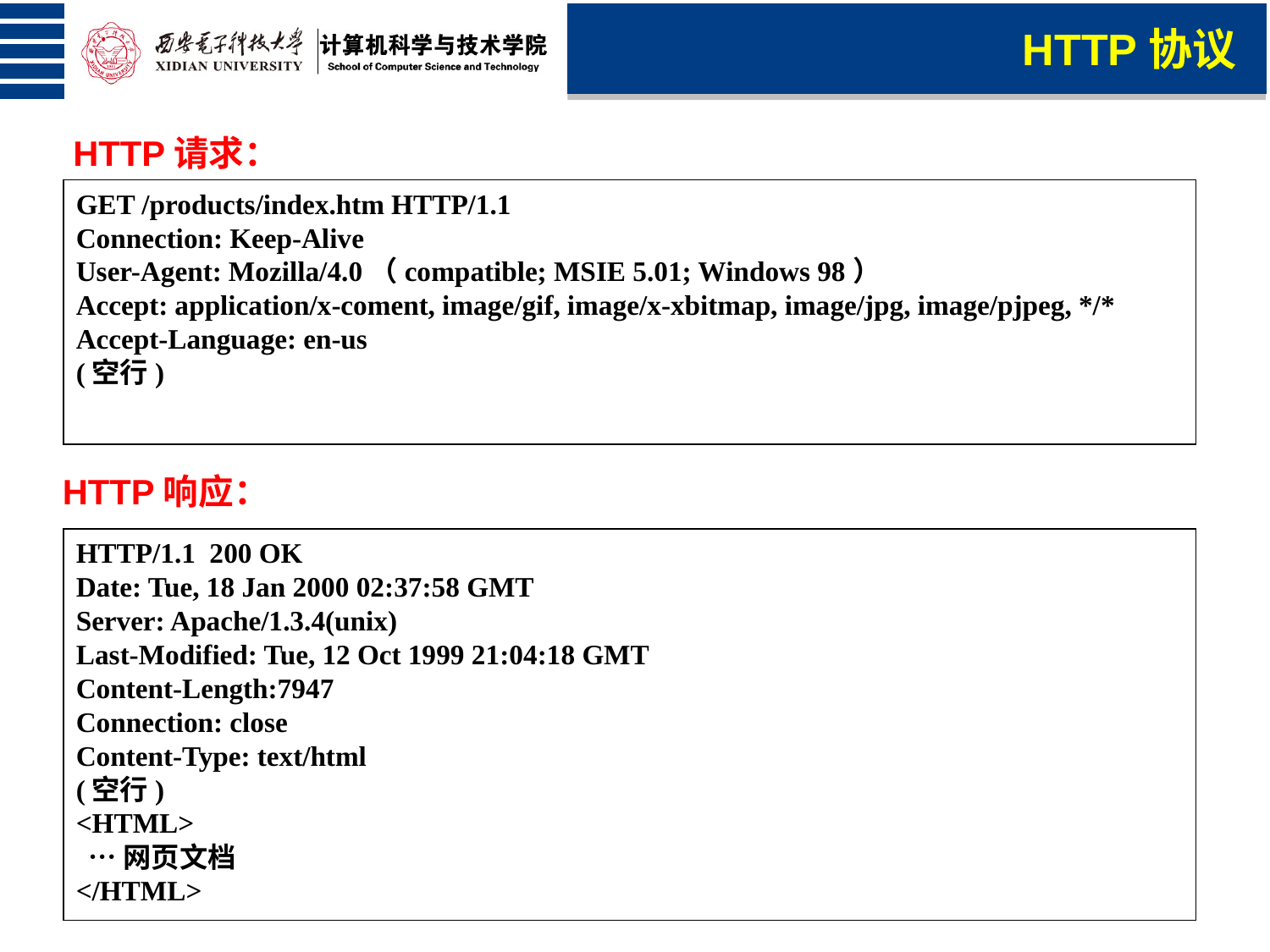

HTTP协议
HTTP请求：
GET /products/index.htm HTTP/1.1
Connection: Keep-Alive
User-Agent: Mozilla/4.0（compatible; MSIE 5.01; Windows 98）
Accept: application/x-coment, image/gif, image/x-xbitmap, image/jpg, image/pjpeg, */*
Accept-Language: en-us
(空行)

HTTP响应：
HTTP/1.1  200 OK
Date: Tue, 18 Jan 2000 02:37:58 GMT
Server: Apache/1.3.4(unix)
Last-Modified: Tue, 12 Oct 1999 21:04:18 GMT
Content-Length:7947
Connection: close
Content-Type: text/html
(空行)
<HTML>
  …网页文档
</HTML>

61